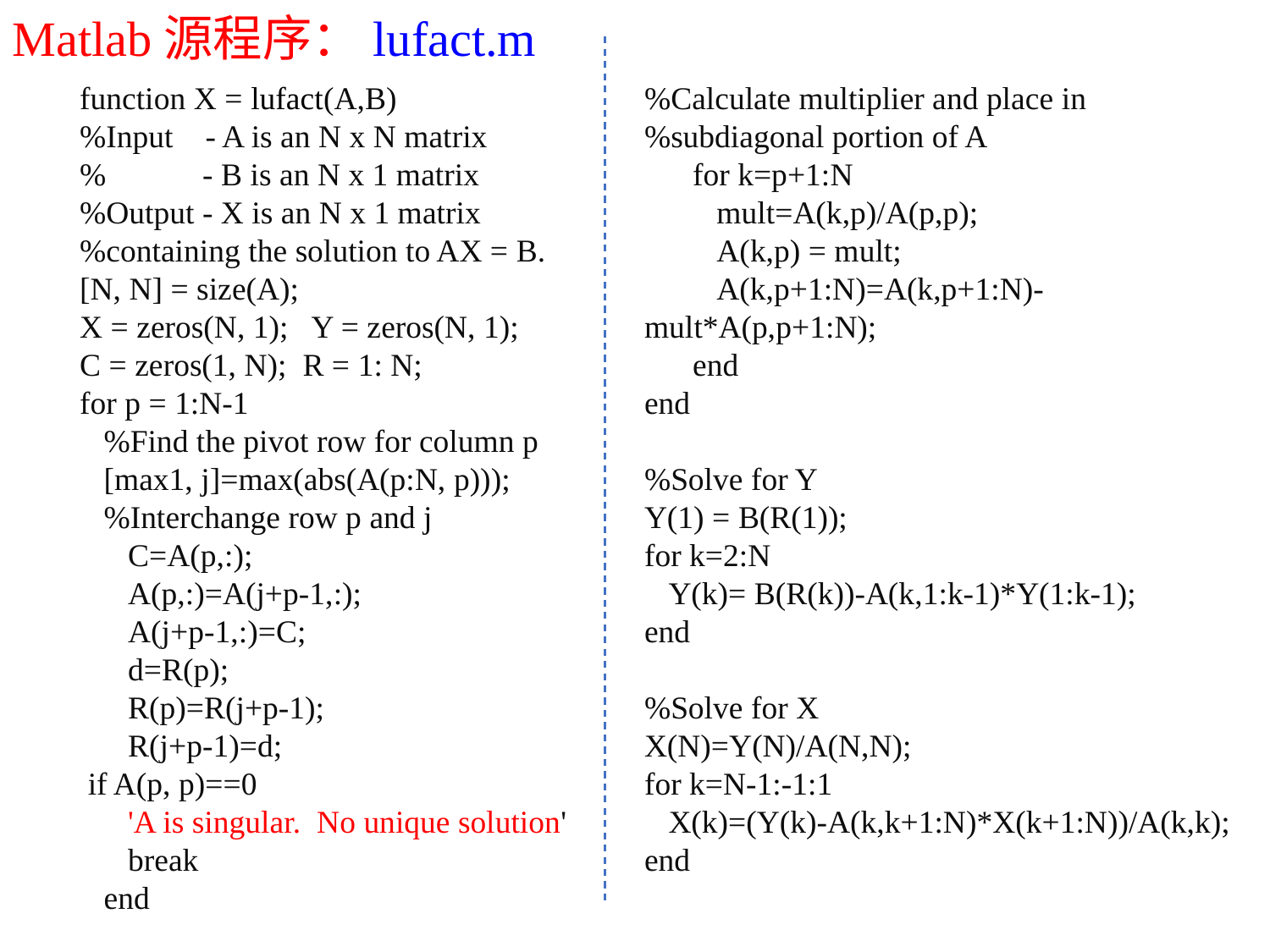

Matlab源程序：lufact.m
function X = lufact(A,B)
%Input    - A is an N x N matrix
%            - B is an N x 1 matrix
%Output - X is an N x 1 matrix %containing the solution to AX = B.
[N, N] = size(A);
X = zeros(N, 1);   Y = zeros(N, 1);
C = zeros(1, N);  R = 1: N;
for p = 1:N-1
   %Find the pivot row for column p
   [max1, j]=max(abs(A(p:N, p)));
   %Interchange row p and j
      C=A(p,:);
      A(p,:)=A(j+p-1,:);
      A(j+p-1,:)=C;
      d=R(p);
      R(p)=R(j+p-1);
      R(j+p-1)=d;
 if A(p, p)==0
      'A is singular.  No unique solution'
      break
   end
%Calculate multiplier and place in %subdiagonal portion of A
      for k=p+1:N
         mult=A(k,p)/A(p,p);
         A(k,p) = mult;
         A(k,p+1:N)=A(k,p+1:N)-mult*A(p,p+1:N);
      end
end

%Solve for Y
Y(1) = B(R(1));
for k=2:N
   Y(k)= B(R(k))-A(k,1:k-1)*Y(1:k-1);
end

%Solve for X
X(N)=Y(N)/A(N,N);
for k=N-1:-1:1
   X(k)=(Y(k)-A(k,k+1:N)*X(k+1:N))/A(k,k);
end